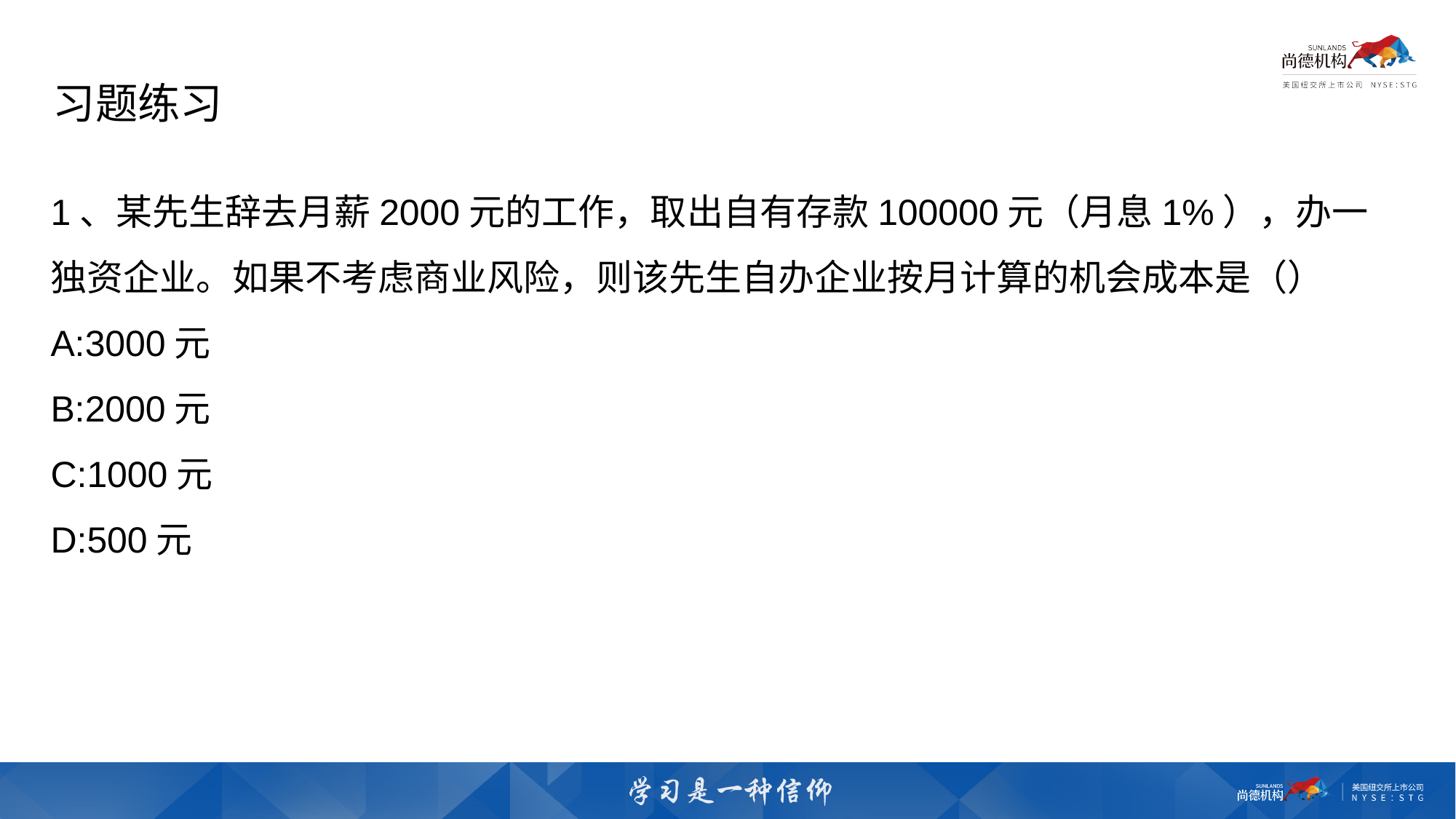

习题练习
1、某先生辞去月薪2000元的工作，取出自有存款100000元（月息1%），办一独资企业。如果不考虑商业风险，则该先生自办企业按月计算的机会成本是（） 
A:3000元
B:2000元
C:1000元
D:500元